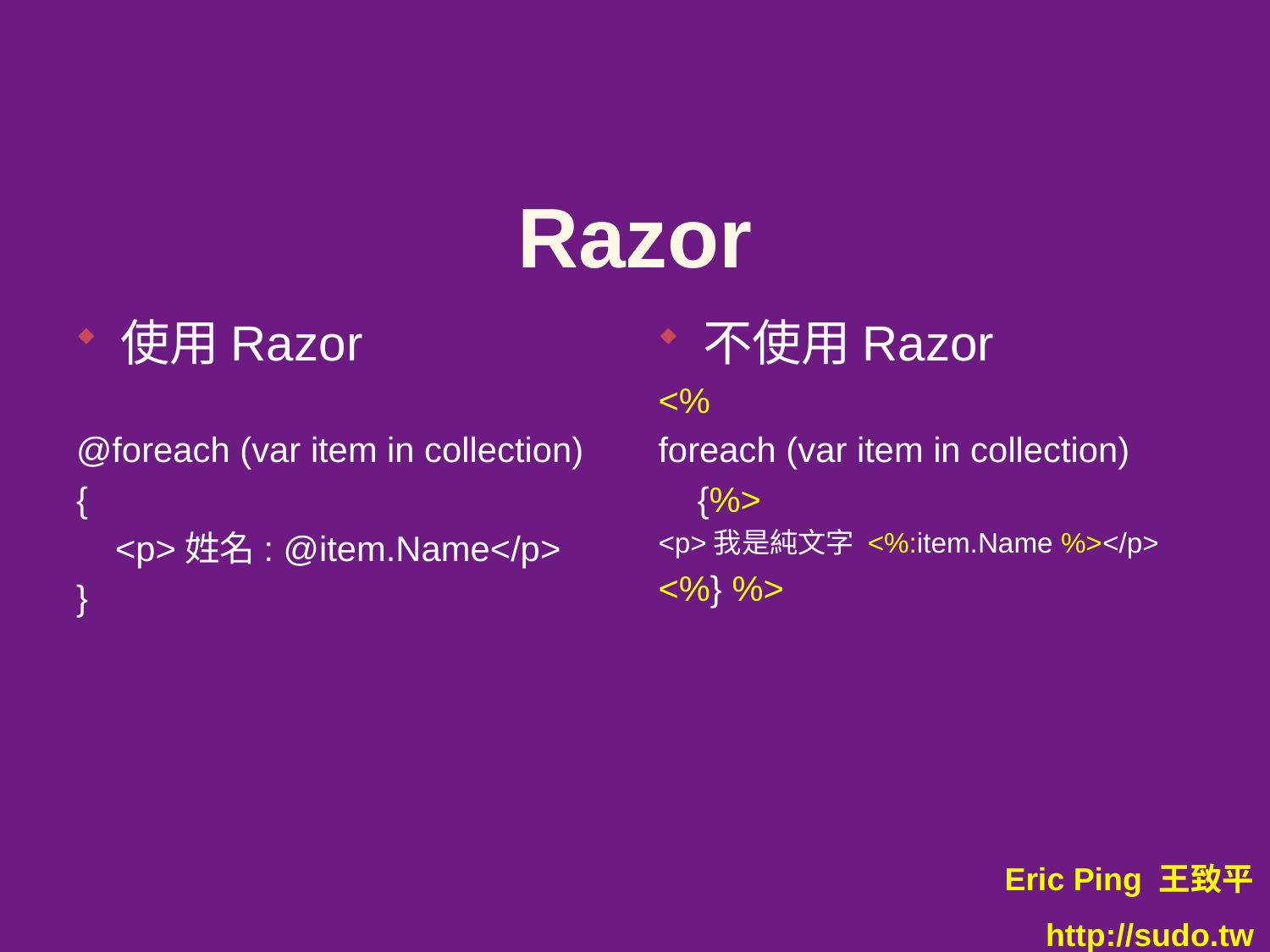

# Razor
使用Razor

@foreach (var item in collection)
{
    <p>姓名: @item.Name</p>
}
不使用Razor
<%
foreach (var item in collection)
    {%>
<p>我是純文字 <%:item.Name %></p>
<%} %>